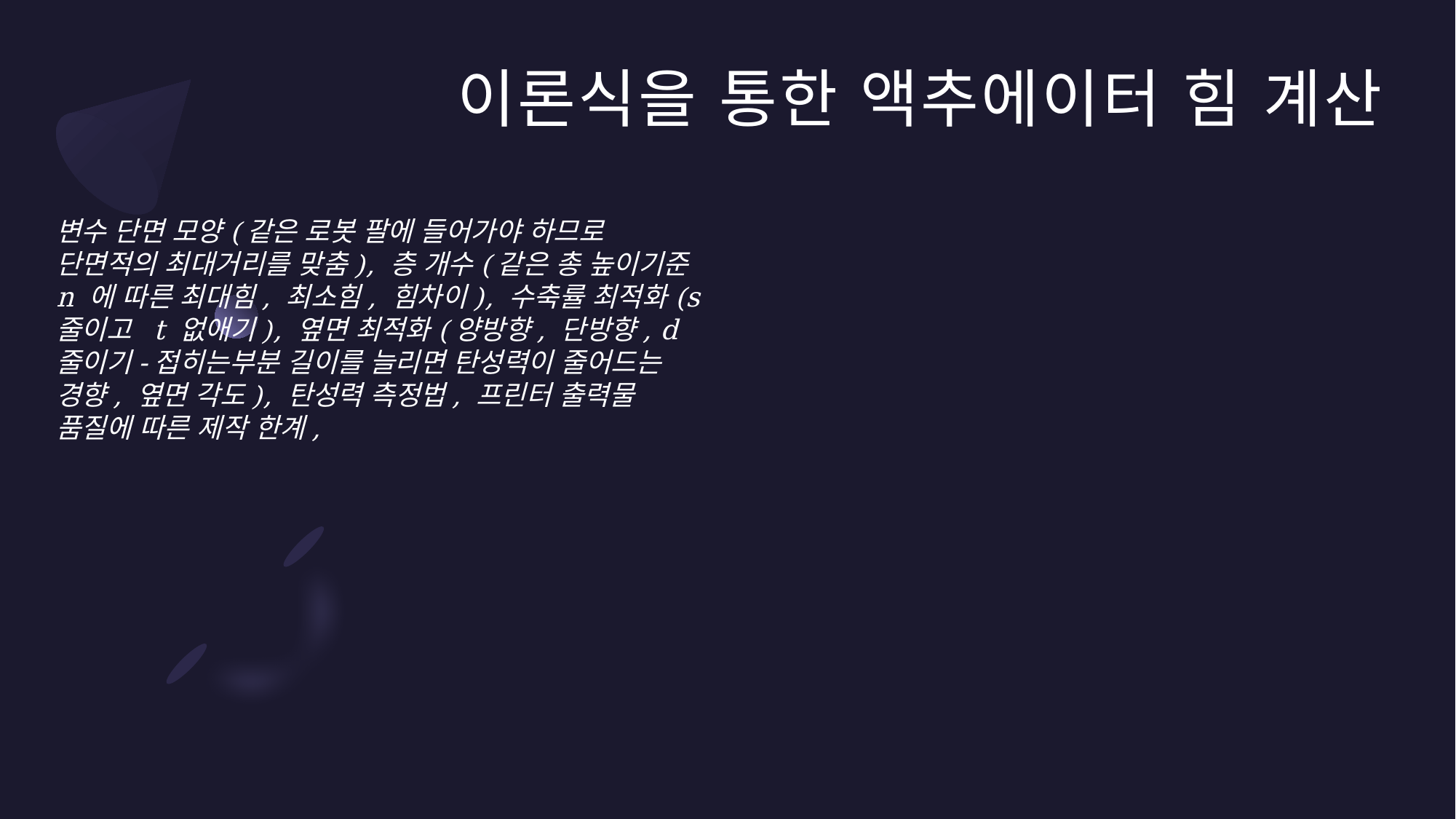

# 이론식을 통한 액추에이터 힘 계산
변수 단면 모양(같은 로봇 팔에 들어가야 하므로 단면적의 최대거리를 맞춤), 층 개수(같은 총 높이기준 n 에 따른 최대힘, 최소힘, 힘차이), 수축률 최적화(s 줄이고  t 없애기), 옆면 최적화(양방향, 단방향, d 줄이기-접히는부분 길이를 늘리면 탄성력이 줄어드는 경향, 옆면 각도), 탄성력 측정법, 프린터 출력물 품질에 따른 제작 한계,